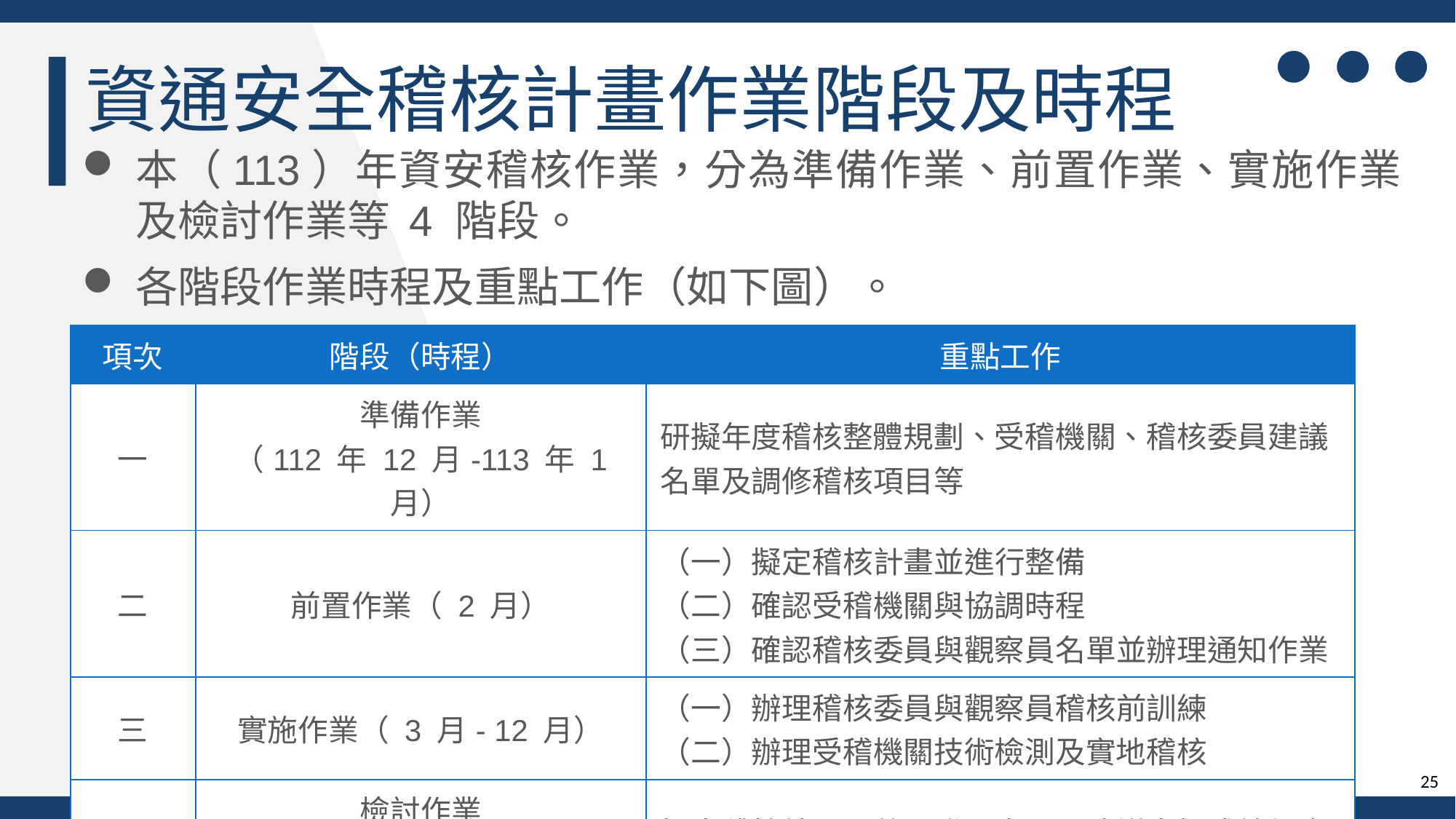

資通安全稽核計畫作業階段及時程
本（113）年資安稽核作業，分為準備作業、前置作業、實施作業及檢討作業等 4 階段。
各階段作業時程及重點工作（如下圖）。
| 項次 | 階段（時程） | 重點工作 |
| --- | --- | --- |
| 一 | 準備作業 （112 年 12 月-113 年 1 月） | 研擬年度稽核整體規劃、受稽機關、稽核委員建議名單及調修稽核項目等 |
| 二 | 前置作業（ 2 月） | （一）擬定稽核計畫並進行整備 （二）確認受稽機關與協調時程 （三）確認稽核委員與觀察員名單並辦理通知作業 |
| 三 | 實施作業（ 3 月- 12 月） | （一）辦理稽核委員與觀察員稽核前訓練 （二）辦理受稽機關技術檢測及實地稽核 |
| 四 | 檢討作業 （ 113 年 12 月~ 114 年 1 月） | 提出稽核結果及共同發現事項、建議表揚成績優良機關、撰擬送交立法院之年度稽核概況報告 |